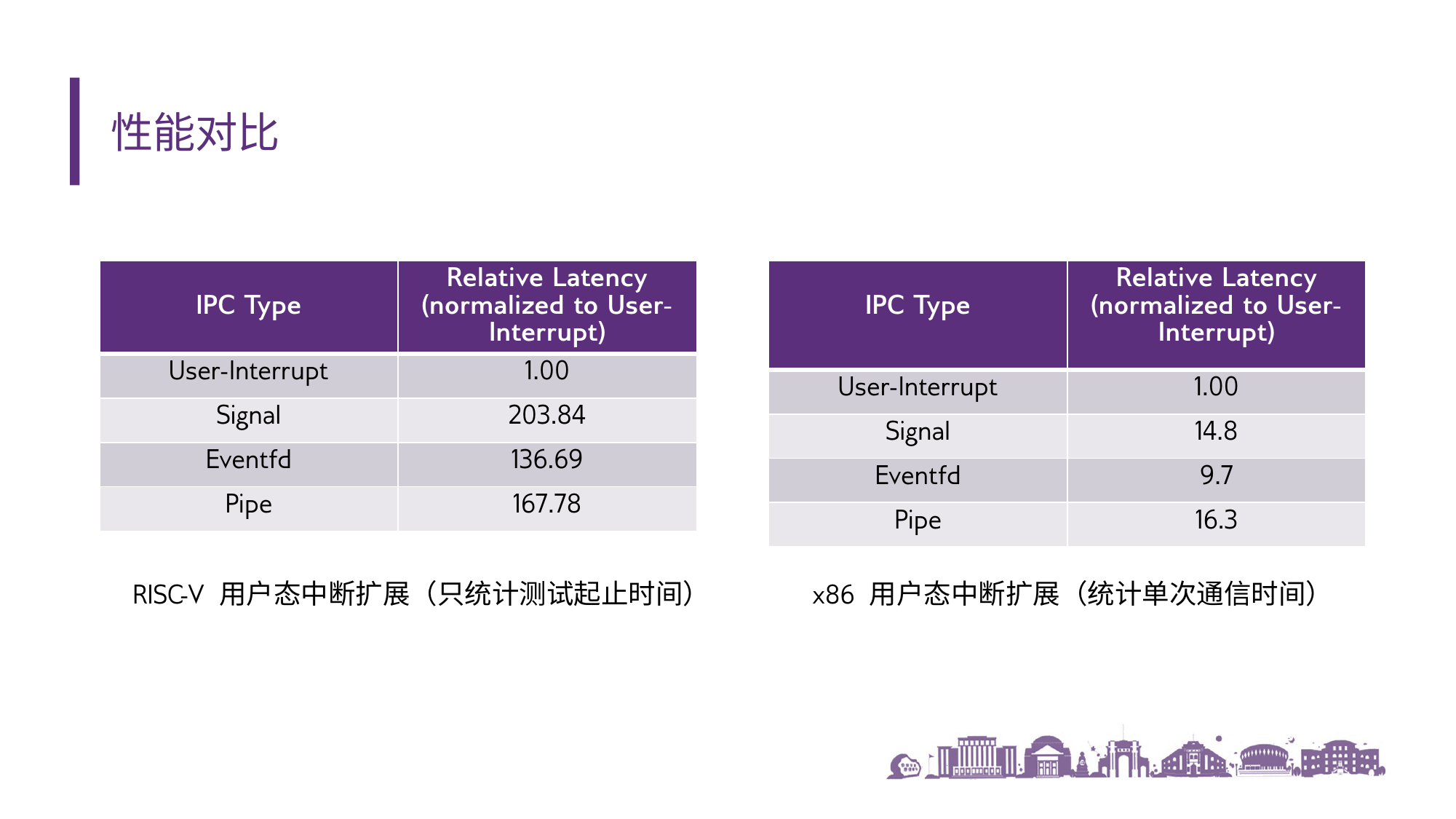

# 性能对比
| IPC Type | Relative Latency (normalized to User-Interrupt) |
| --- | --- |
| User-Interrupt | 1.00 |
| Signal | 203.84 |
| Eventfd | 136.69 |
| Pipe | 167.78 |
| IPC Type | Relative Latency (normalized to User-Interrupt) |
| --- | --- |
| User-Interrupt | 1.00 |
| Signal | 14.8 |
| Eventfd | 9.7 |
| Pipe | 16.3 |
RISC-V 用户态中断扩展（只统计测试起止时间）
x86 用户态中断扩展（统计单次通信时间）